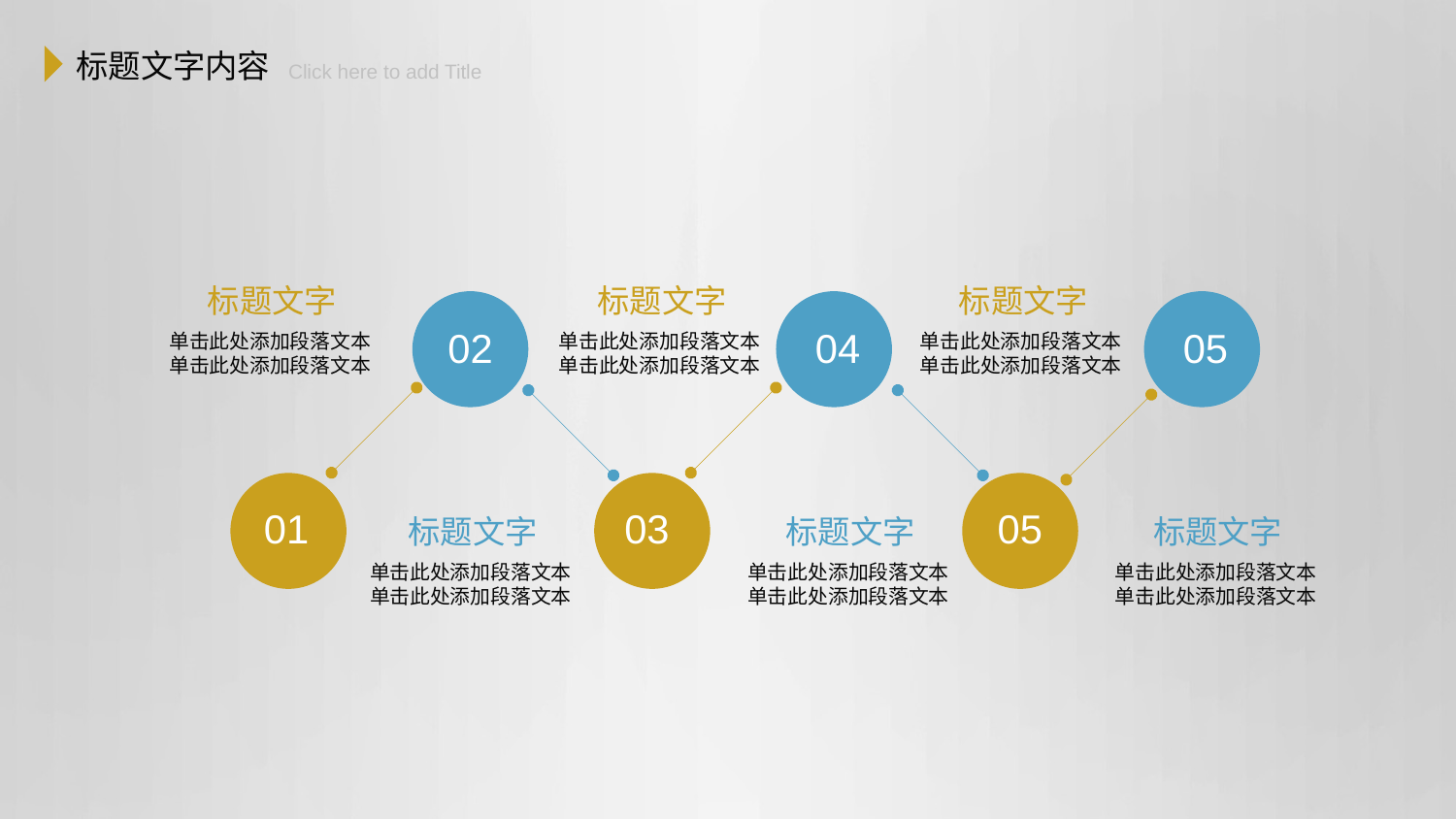

标题文字内容
  Click here to add Title

标题文字
单击此处添加段落文本单击此处添加段落文本
标题文字
单击此处添加段落文本单击此处添加段落文本
标题文字
单击此处添加段落文本单击此处添加段落文本

02

04

05

03

05

01
标题文字
单击此处添加段落文本单击此处添加段落文本
标题文字
单击此处添加段落文本单击此处添加段落文本
标题文字
单击此处添加段落文本单击此处添加段落文本